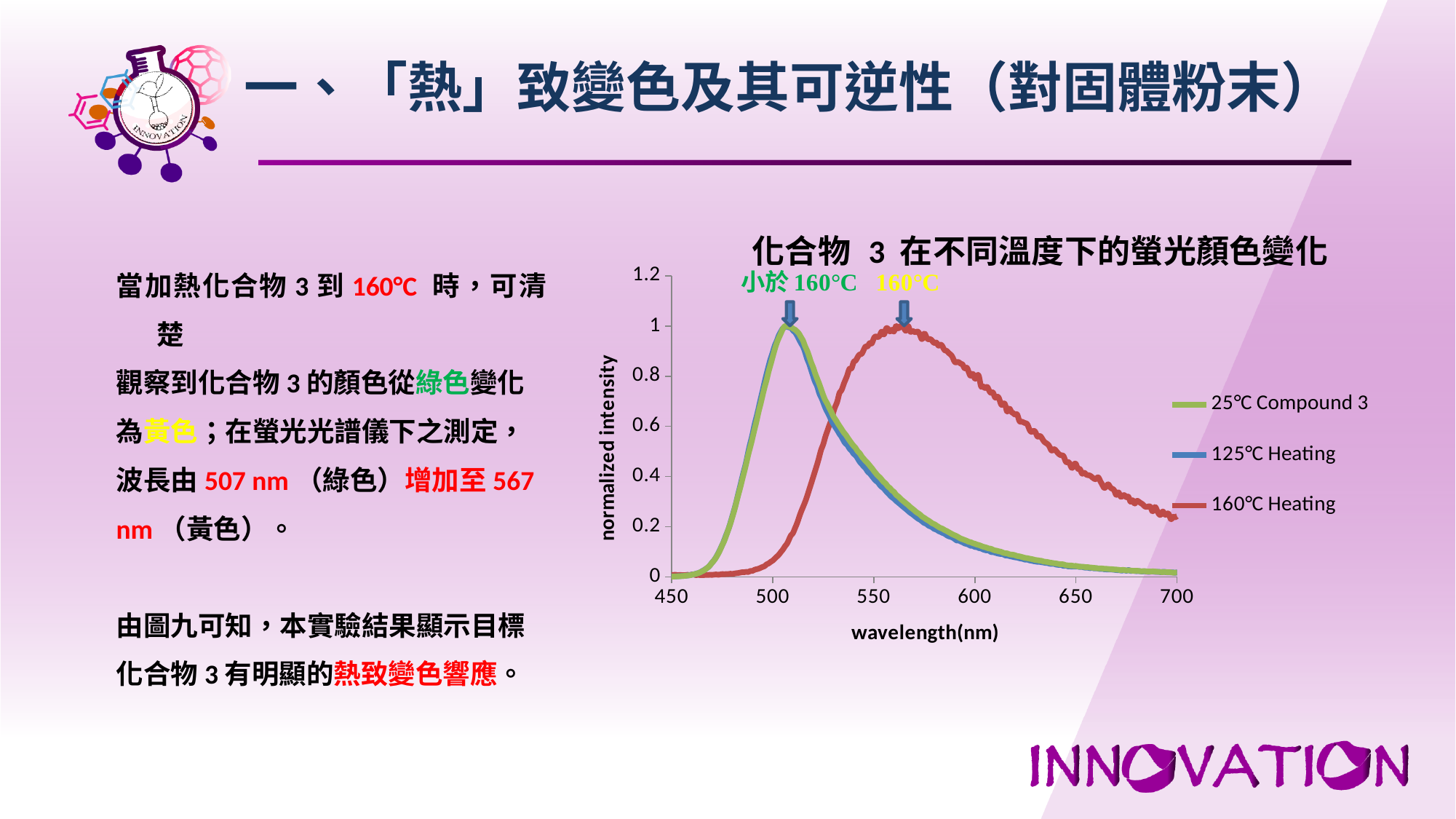

一、「熱」致變色及其可逆性（對固體粉末）

### Chart: 化合物 3 在不同溫度下的螢光顏色變化

| Category |  |  |  |
|---|---|---|---|
當加熱化合物3到160°C 時，可清楚
觀察到化合物3的顏色從綠色變化
為黃色；在螢光光譜儀下之測定，
波長由507 nm（綠色）增加至567
nm（黃色）。

由圖九可知，本實驗結果顯示目標
化合物3有明顯的熱致變色響應。